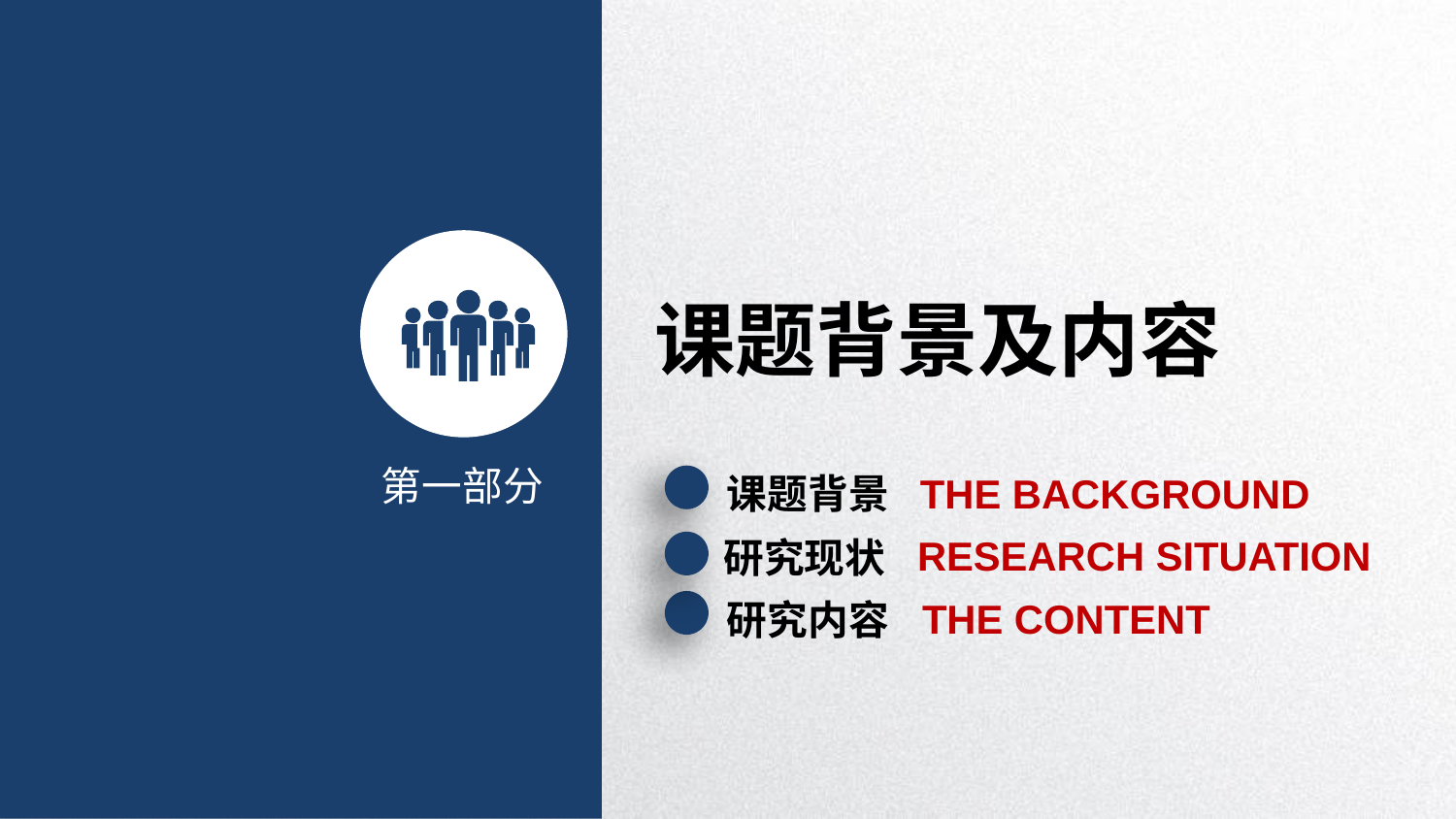

课题背景及内容
第一部分
课题背景
THE BACKGROUND

 RESEARCH SITUATION
研究现状

THE CONTENT
研究内容